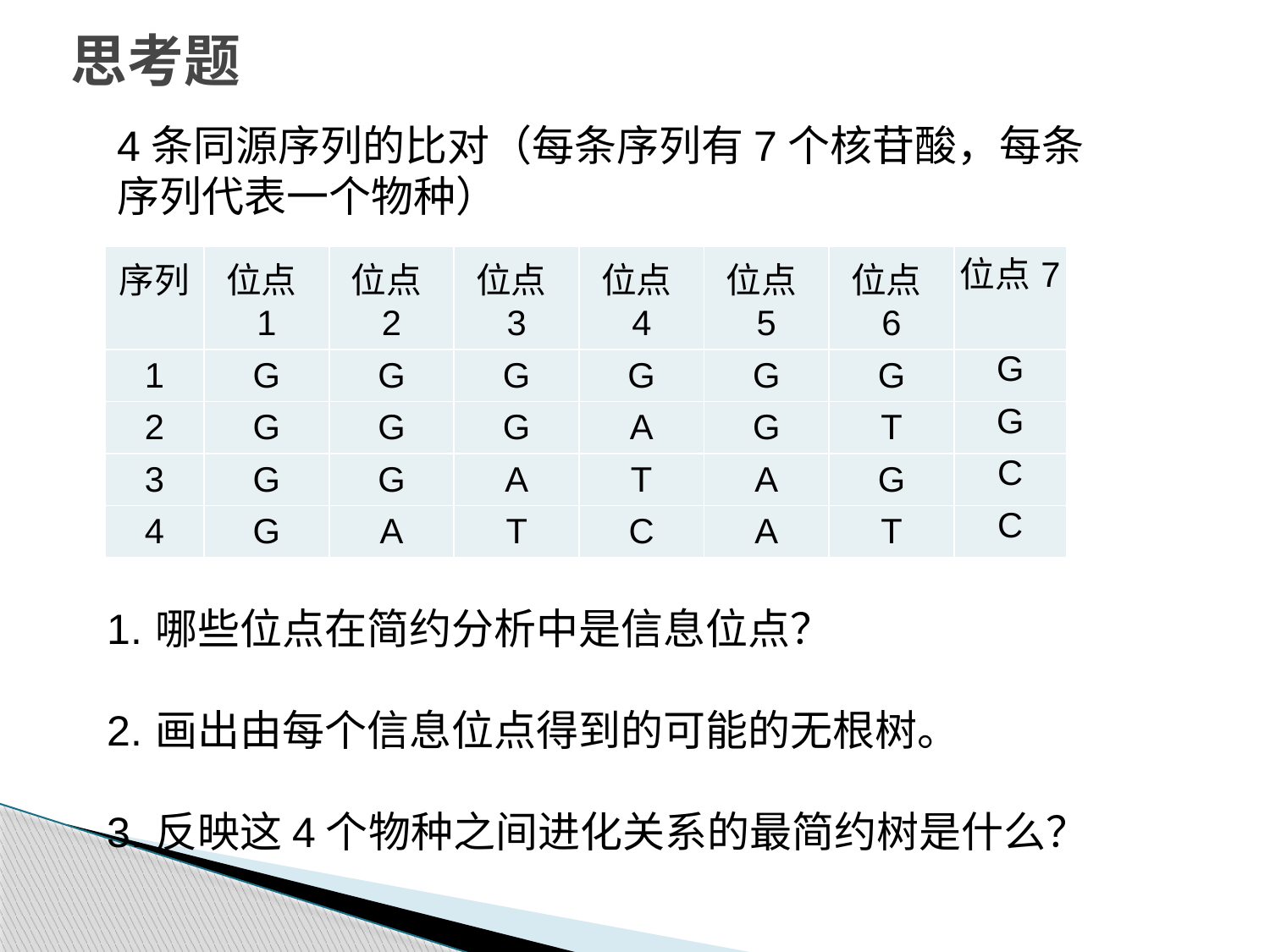

思考题
4条同源序列的比对（每条序列有7个核苷酸，每条序列代表一个物种）

| 序列 | 位点1 | 位点2 | 位点3 | 位点4 | 位点5 | 位点6 | 位点7 |
| --- | --- | --- | --- | --- | --- | --- | --- |
| 1 | G | G | G | G | G | G | G |
| 2 | G | G | G | A | G | T | G |
| 3 | G | G | A | T | A | G | C |
| 4 | G | A | T | C | A | T | C |
哪些位点在简约分析中是信息位点？

画出由每个信息位点得到的可能的无根树。

反映这4个物种之间进化关系的最简约树是什么？